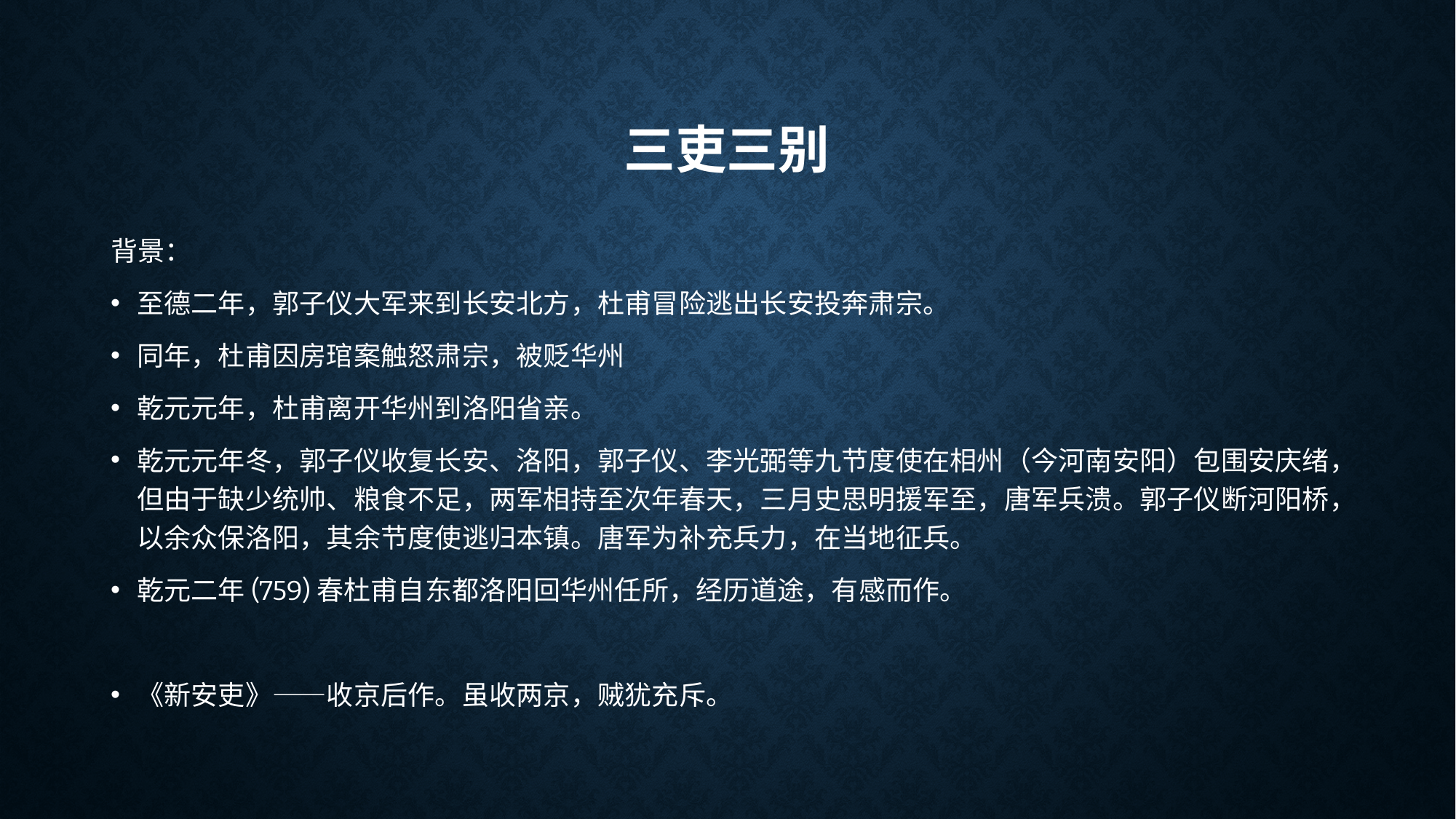

# 三吏三别
背景：
至德二年，郭子仪大军来到长安北方，杜甫冒险逃出长安投奔肃宗。
同年，杜甫因房琯案触怒肃宗，被贬华州
乾元元年，杜甫离开华州到洛阳省亲。
乾元元年冬，郭子仪收复长安、洛阳，郭子仪、李光弼等九节度使在相州（今河南安阳）包围安庆绪，但由于缺少统帅、粮食不足，两军相持至次年春天，三月史思明援军至，唐军兵溃。郭子仪断河阳桥，以余众保洛阳，其余节度使逃归本镇。唐军为补充兵力，在当地征兵。
乾元二年(759)春杜甫自东都洛阳回华州任所，经历道途，有感而作。

《新安吏》——收京后作。虽收两京，贼犹充斥。